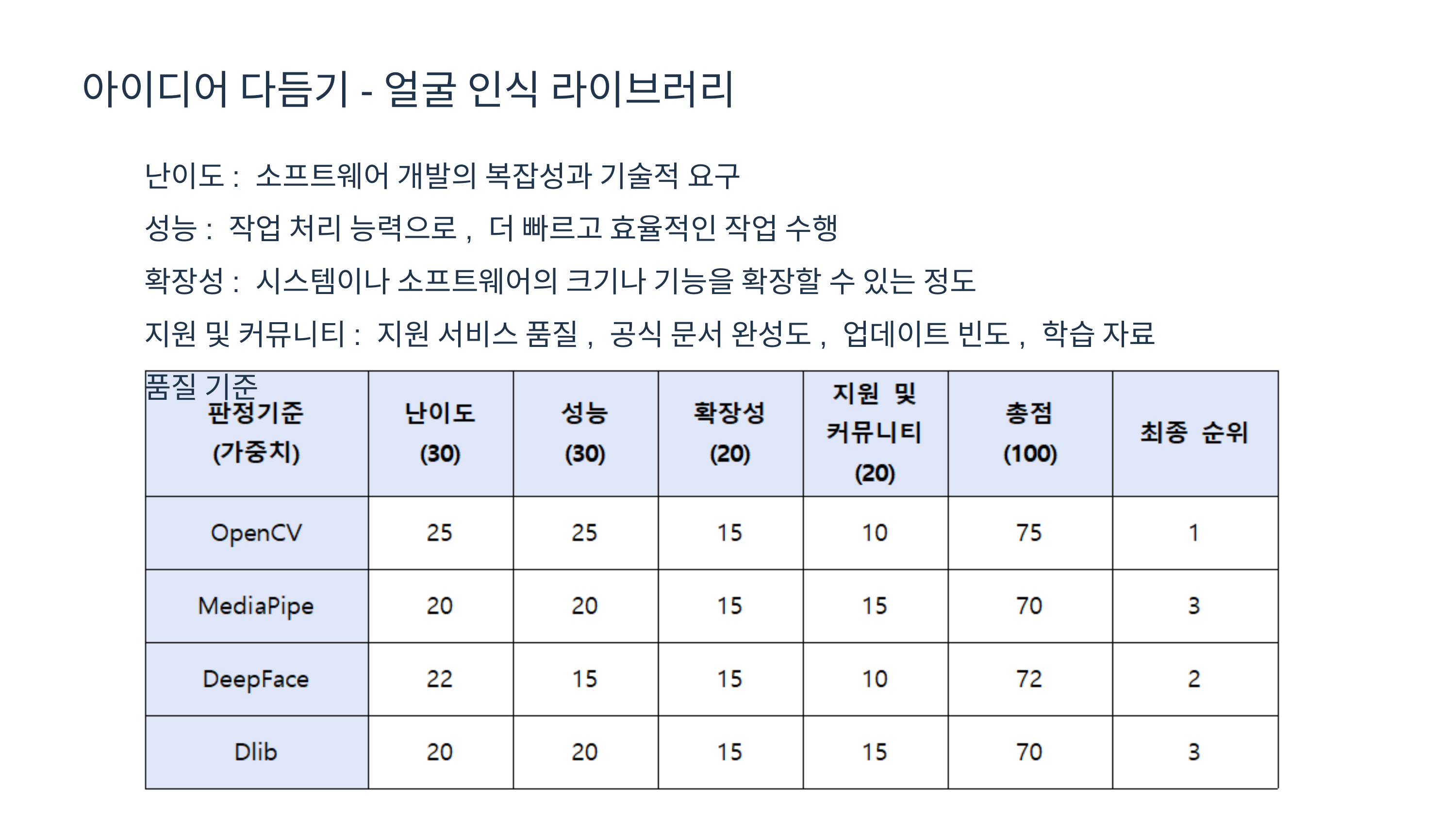

아이디어 다듬기-얼굴 인식 라이브러리
난이도: 소프트웨어 개발의 복잡성과 기술적 요구
성능: 작업 처리 능력으로, 더 빠르고 효율적인 작업 수행
확장성: 시스템이나 소프트웨어의 크기나 기능을 확장할 수 있는 정도
지원 및 커뮤니티: 지원 서비스 품질, 공식 문서 완성도, 업데이트 빈도, 학습 자료 품질 기준